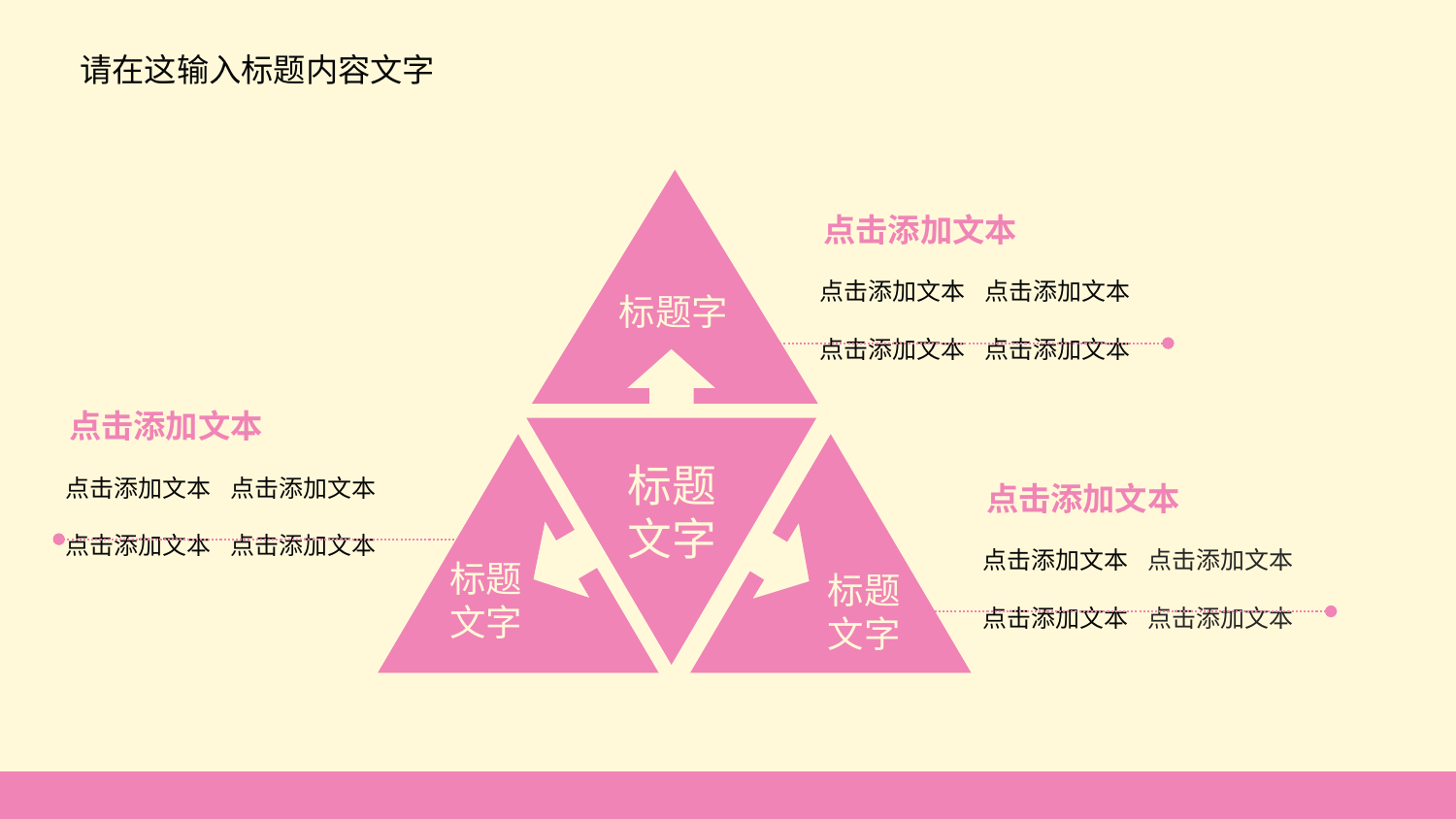

请在这输入标题内容文字

标题字
点击添加文本
点击添加文本
点击添加文本
点击添加文本
点击添加文本
点击添加文本
点击添加文本
点击添加文本
点击添加文本
点击添加文本

标题文字

标题
文字

标题
文字
点击添加文本
点击添加文本
点击添加文本
点击添加文本
点击添加文本